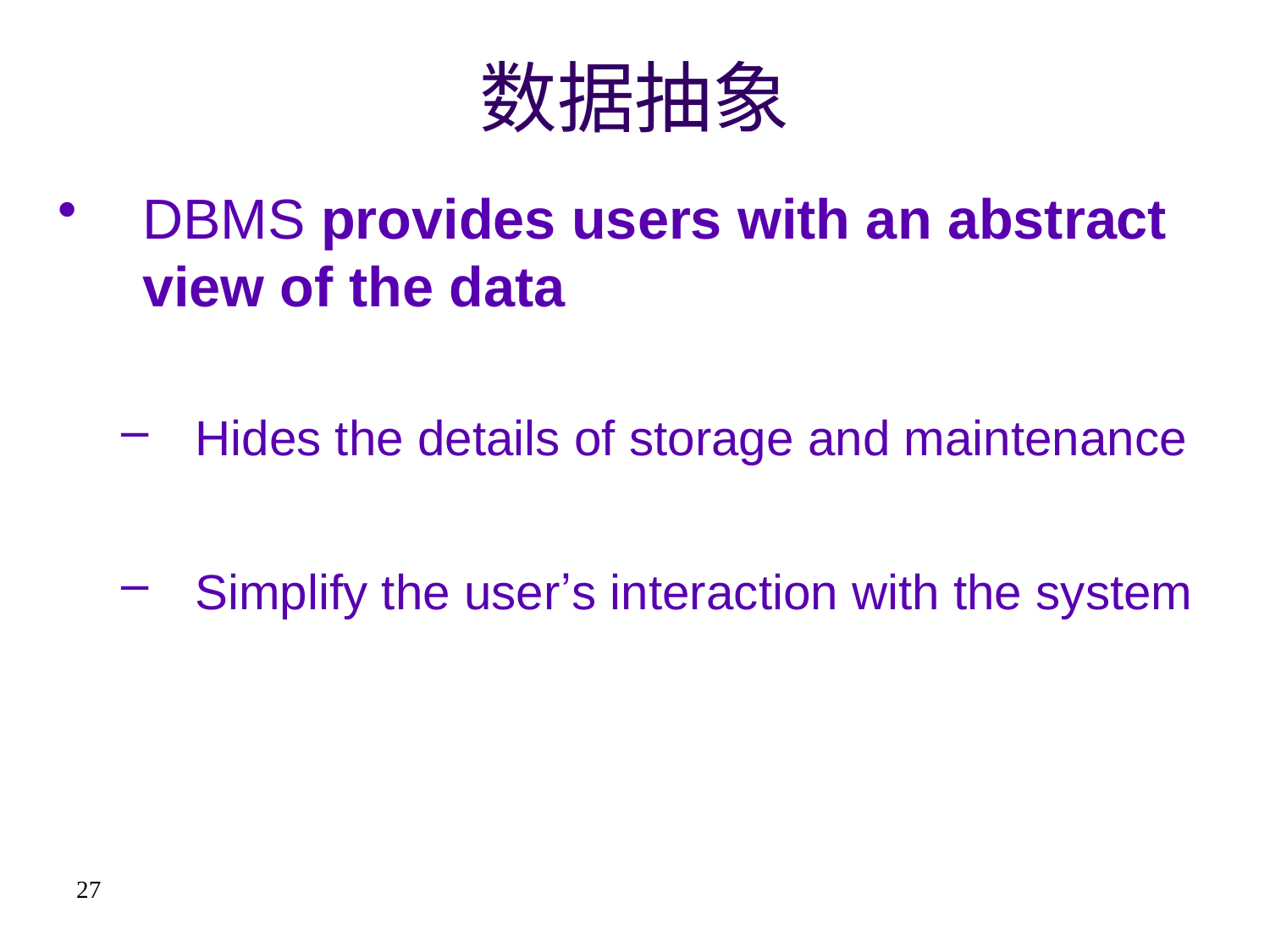

# 数据抽象
DBMS provides users with an abstract view of the data

Hides the details of storage and maintenance

Simplify the user’s interaction with the system
27